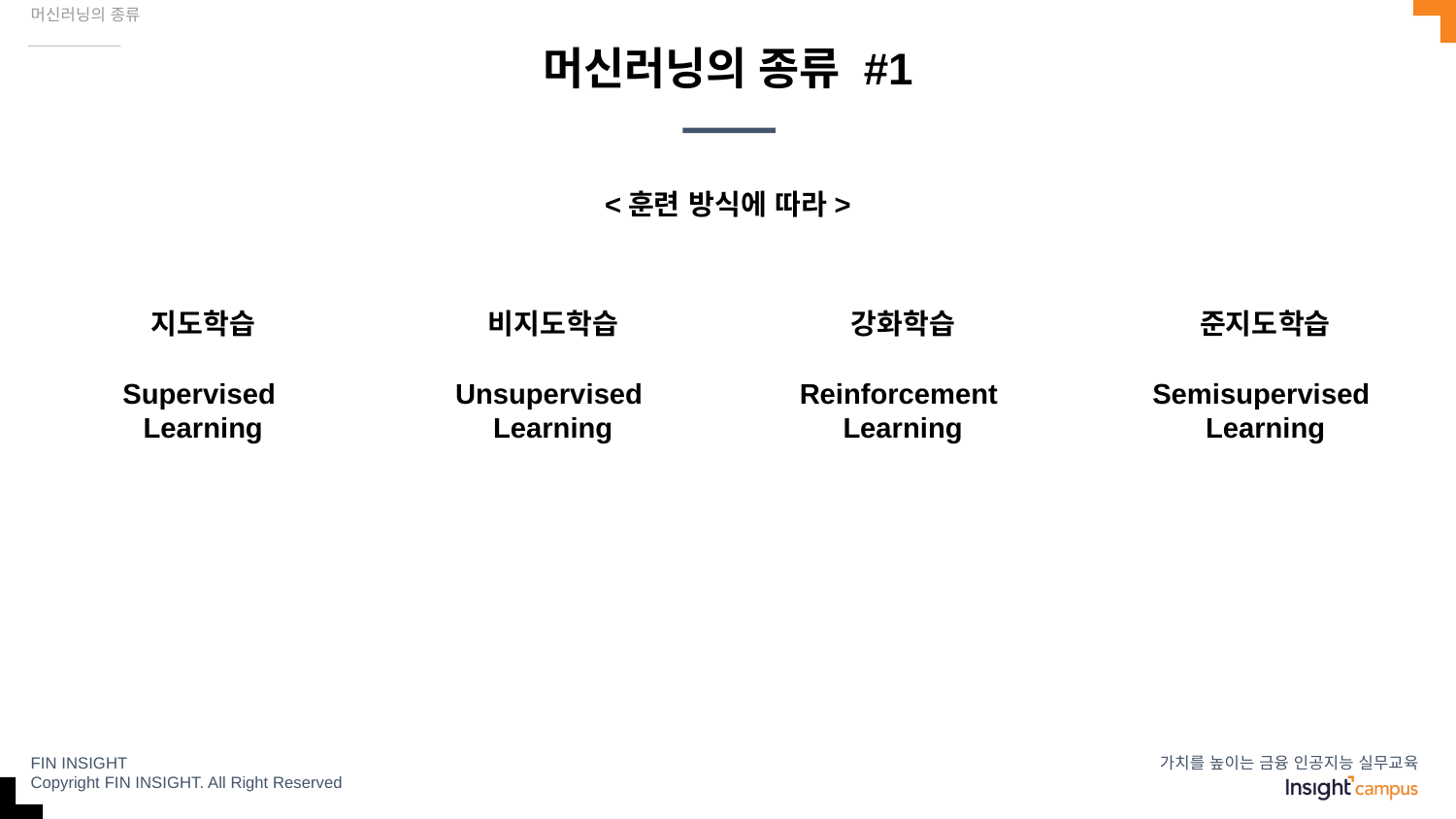

머신러닝의 종류
# 머신러닝의 종류 #1
<훈련 방식에 따라>
지도학습
비지도학습
강화학습
준지도학습
Supervised
Learning

Unsupervised
Learning

Reinforcement
Learning

Semisupervised
Learning